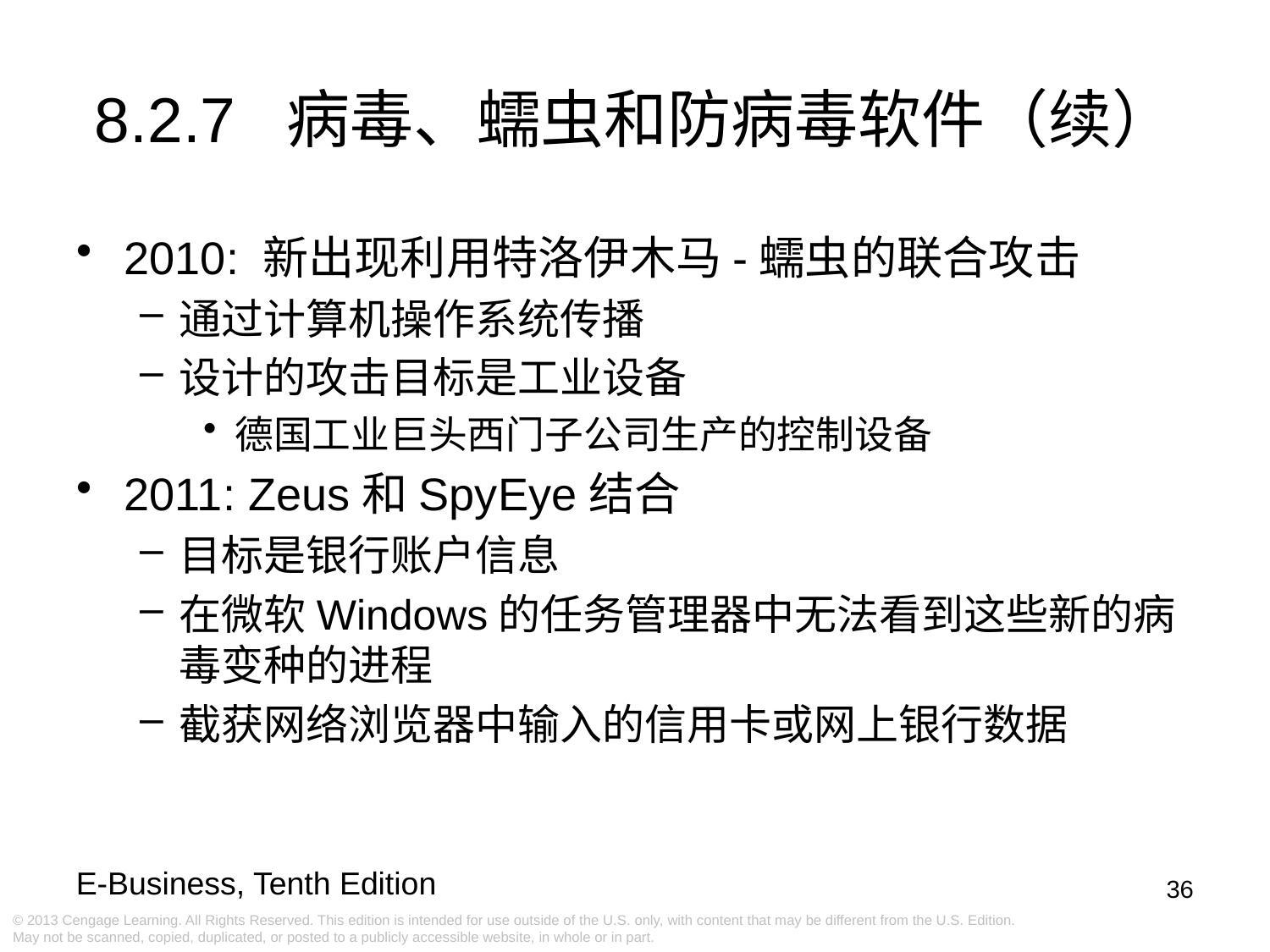

# 8.2.7  病毒、蠕虫和防病毒软件（续）
2010: 新出现利用特洛伊木马-蠕虫的联合攻击
通过计算机操作系统传播
设计的攻击目标是工业设备
德国工业巨头西门子公司生产的控制设备
2011: Zeus和SpyEye结合
目标是银行账户信息
在微软Windows的任务管理器中无法看到这些新的病毒变种的进程
截获网络浏览器中输入的信用卡或网上银行数据
36